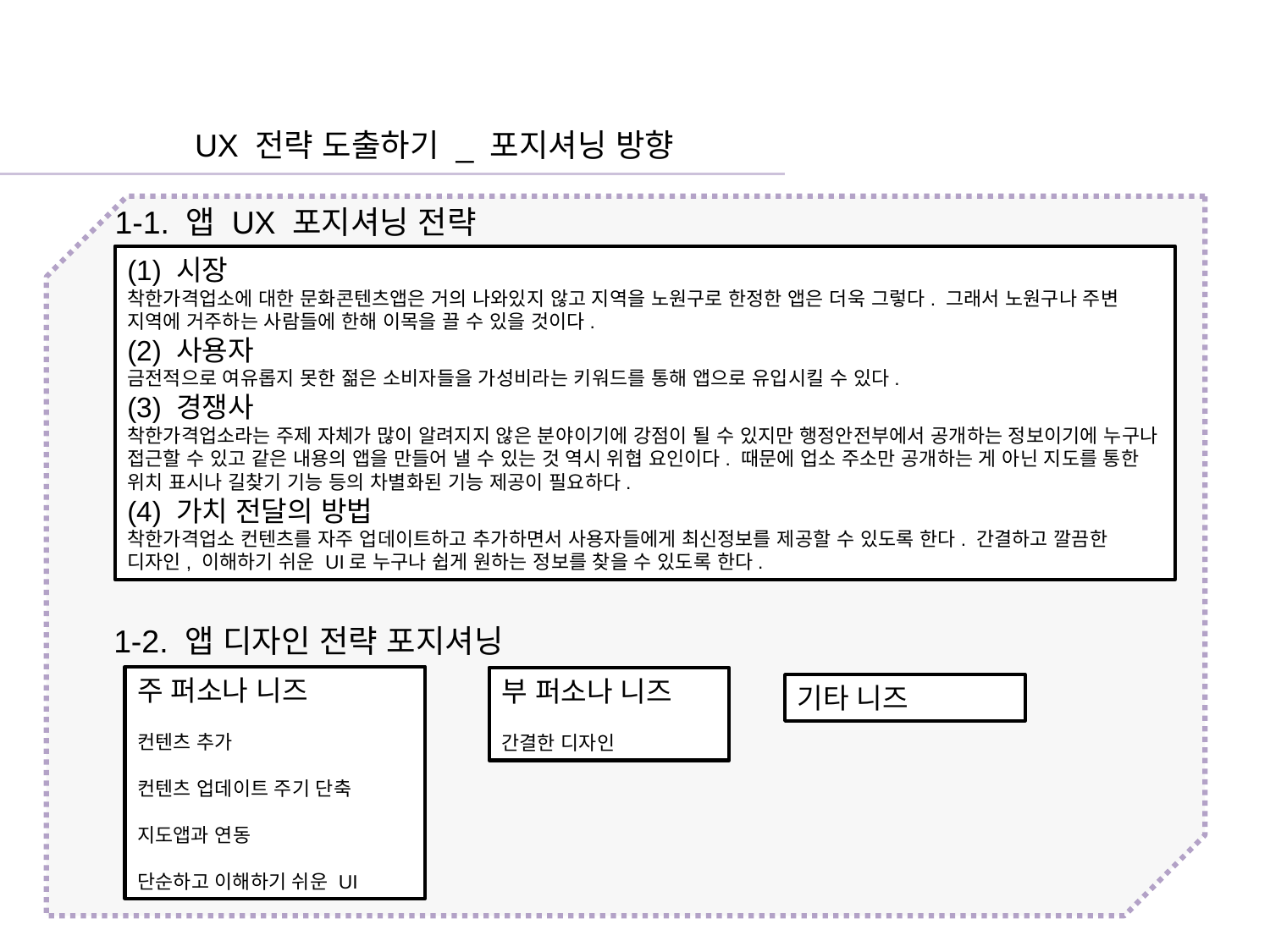

UX 전략 도출하기 _ 포지셔닝 방향

1-1. 앱 UX 포지셔닝 전략
(1) 시장
착한가격업소에 대한 문화콘텐츠앱은 거의 나와있지 않고 지역을 노원구로 한정한 앱은 더욱 그렇다. 그래서 노원구나 주변 지역에 거주하는 사람들에 한해 이목을 끌 수 있을 것이다.
(2) 사용자
금전적으로 여유롭지 못한 젊은 소비자들을 가성비라는 키워드를 통해 앱으로 유입시킬 수 있다.
(3) 경쟁사
착한가격업소라는 주제 자체가 많이 알려지지 않은 분야이기에 강점이 될 수 있지만 행정안전부에서 공개하는 정보이기에 누구나 접근할 수 있고 같은 내용의 앱을 만들어 낼 수 있는 것 역시 위협 요인이다. 때문에 업소 주소만 공개하는 게 아닌 지도를 통한 위치 표시나 길찾기 기능 등의 차별화된 기능 제공이 필요하다.
(4) 가치 전달의 방법
착한가격업소 컨텐츠를 자주 업데이트하고 추가하면서 사용자들에게 최신정보를 제공할 수 있도록 한다. 간결하고 깔끔한 디자인, 이해하기 쉬운 UI로 누구나 쉽게 원하는 정보를 찾을 수 있도록 한다.
1-2. 앱 디자인 전략 포지셔닝
주 퍼소나 니즈

컨텐츠 추가

컨텐츠 업데이트 주기 단축

지도앱과 연동

단순하고 이해하기 쉬운 UI
부 퍼소나 니즈

간결한 디자인
기타 니즈